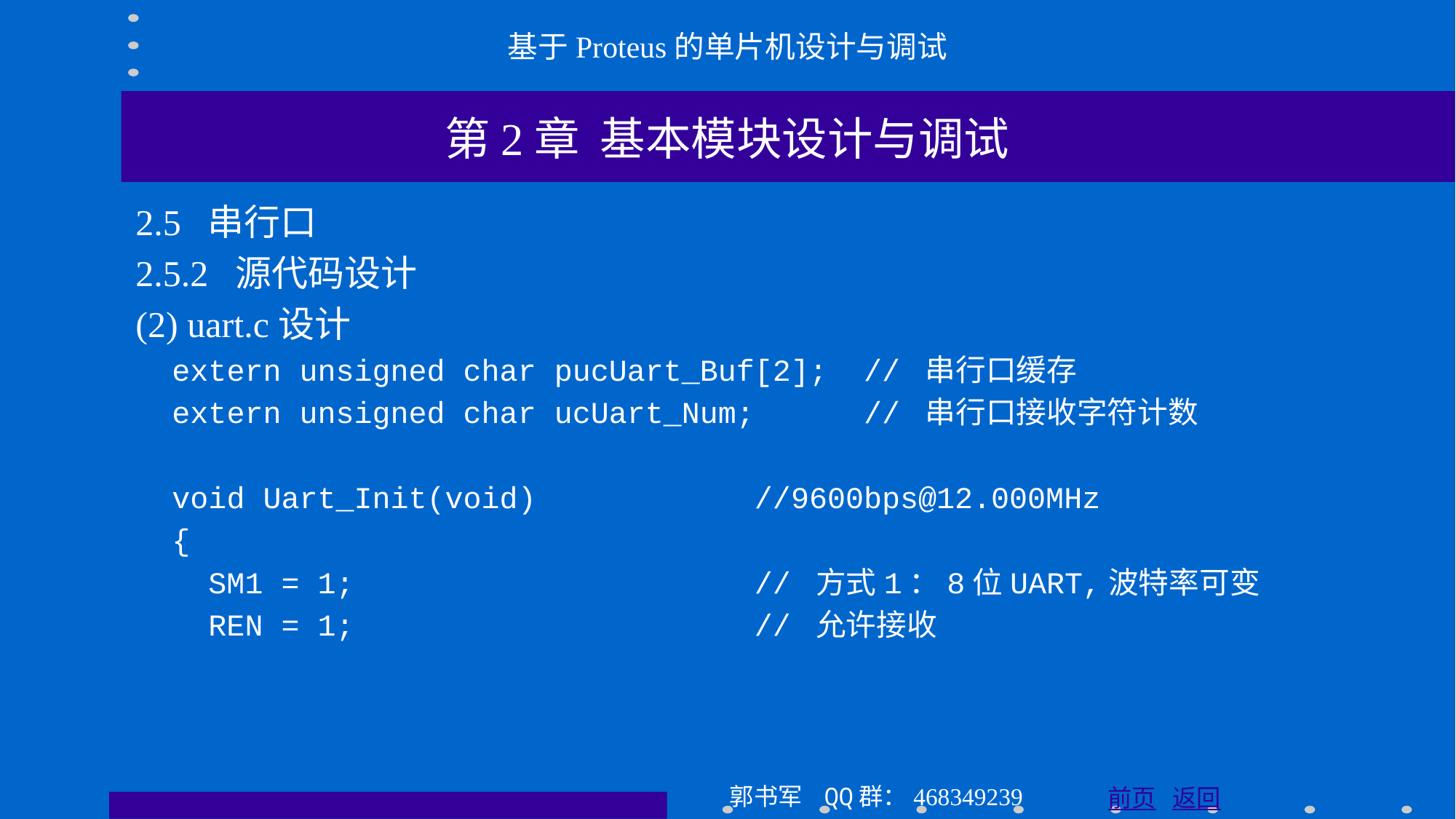

基于Proteus的单片机设计与调试
第2章  基本模块设计与调试
2.5  串行口
2.5.2  源代码设计
(2) uart.c设计
  extern unsigned char pucUart_Buf[2];  // 串行口缓存
  extern unsigned char ucUart_Num;      // 串行口接收字符计数

  void Uart_Init(void)            //9600bps@12.000MHz
  {
    SM1 = 1;                      // 方式1：8位UART,波特率可变
    REN = 1;                      // 允许接收

郭书军   QQ群：468349239
前页   返回